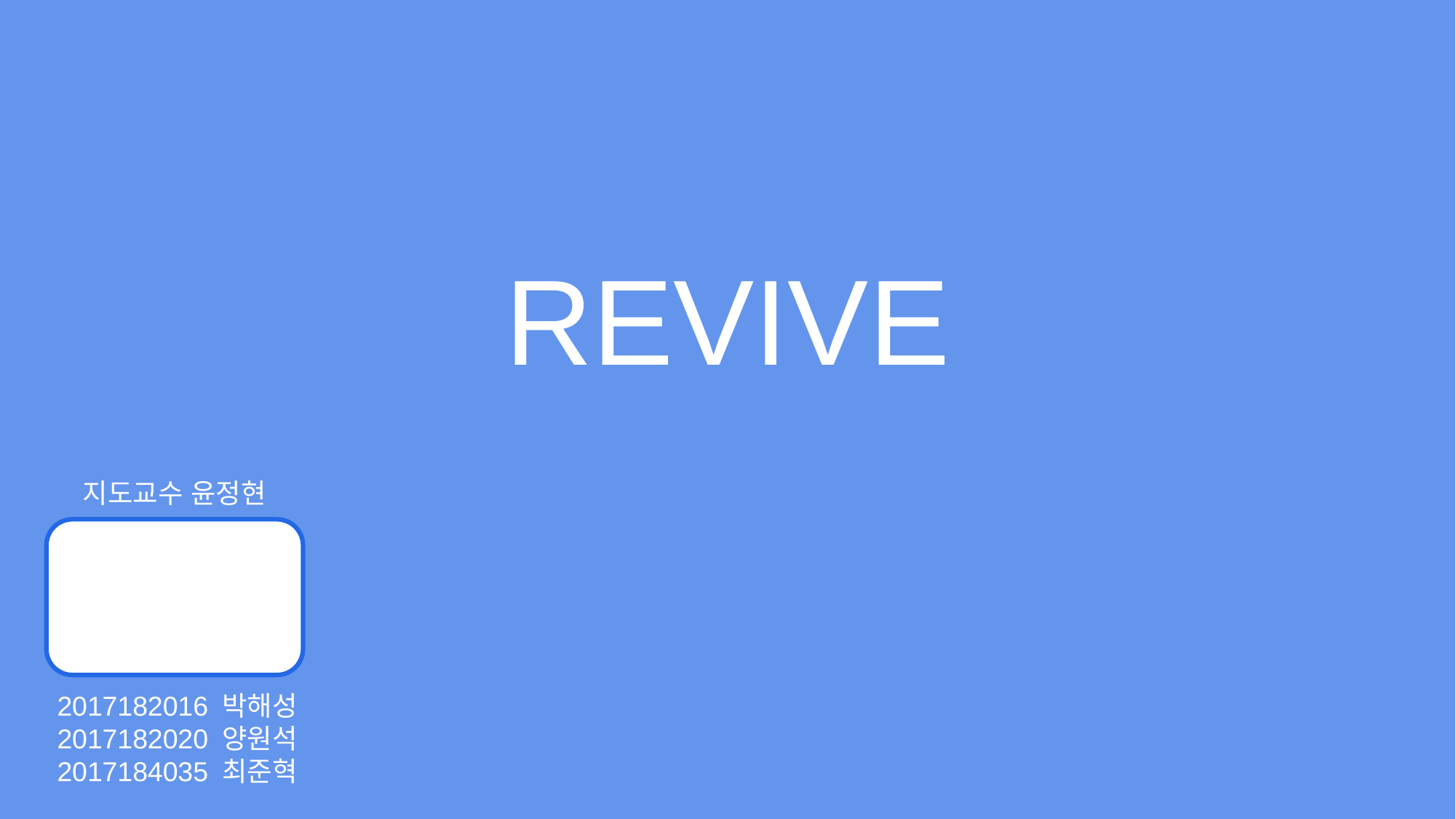

REVIVE
지도교수 윤정현

2017182016 박해성
2017182020 양원석
2017184035 최준혁